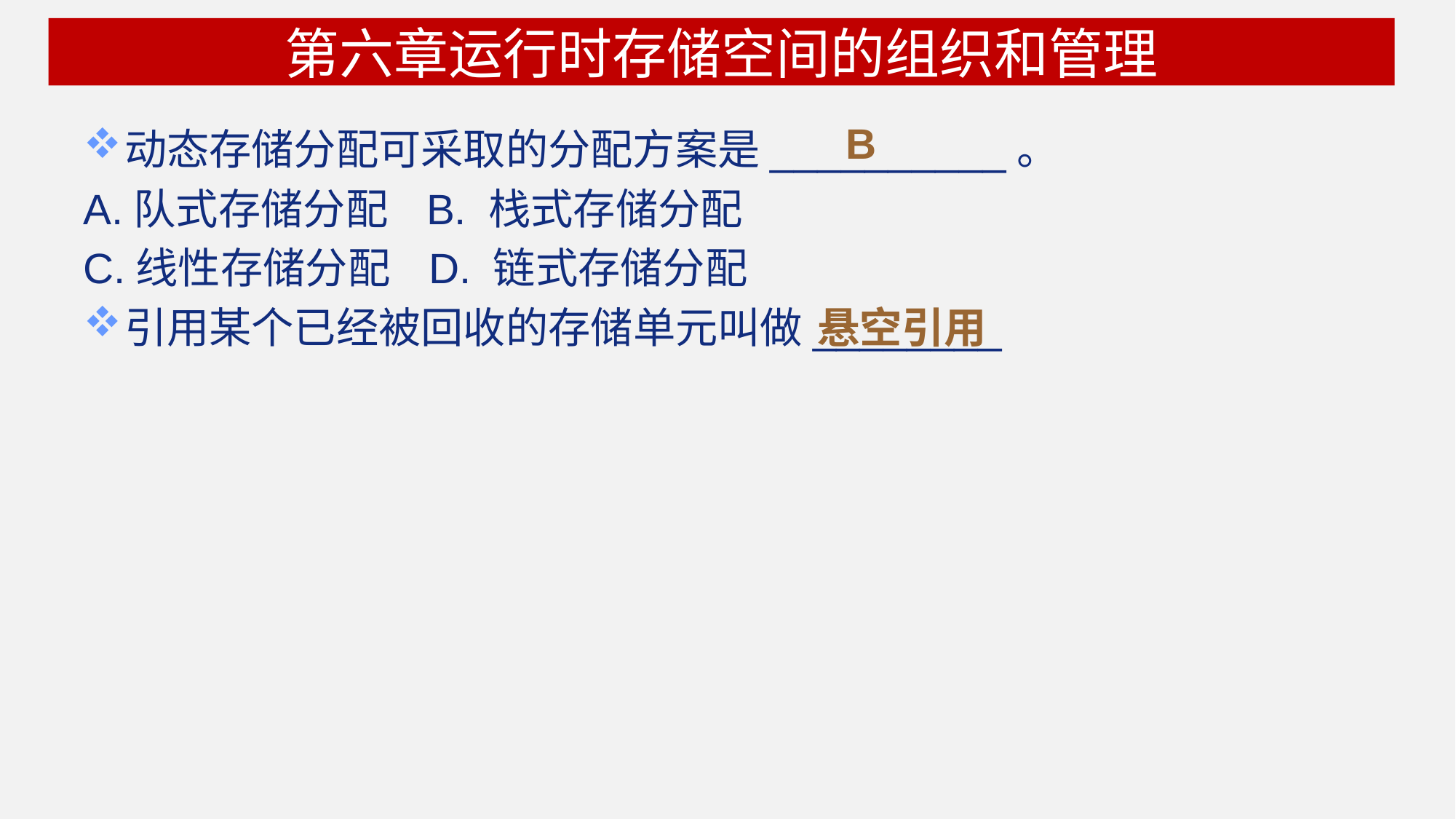

# 第六章运行时存储空间的组织和管理
动态存储分配可采取的分配方案是__________。
A.队式存储分配   B. 栈式存储分配
C.线性存储分配   D. 链式存储分配
引用某个已经被回收的存储单元叫做________
B
悬空引用